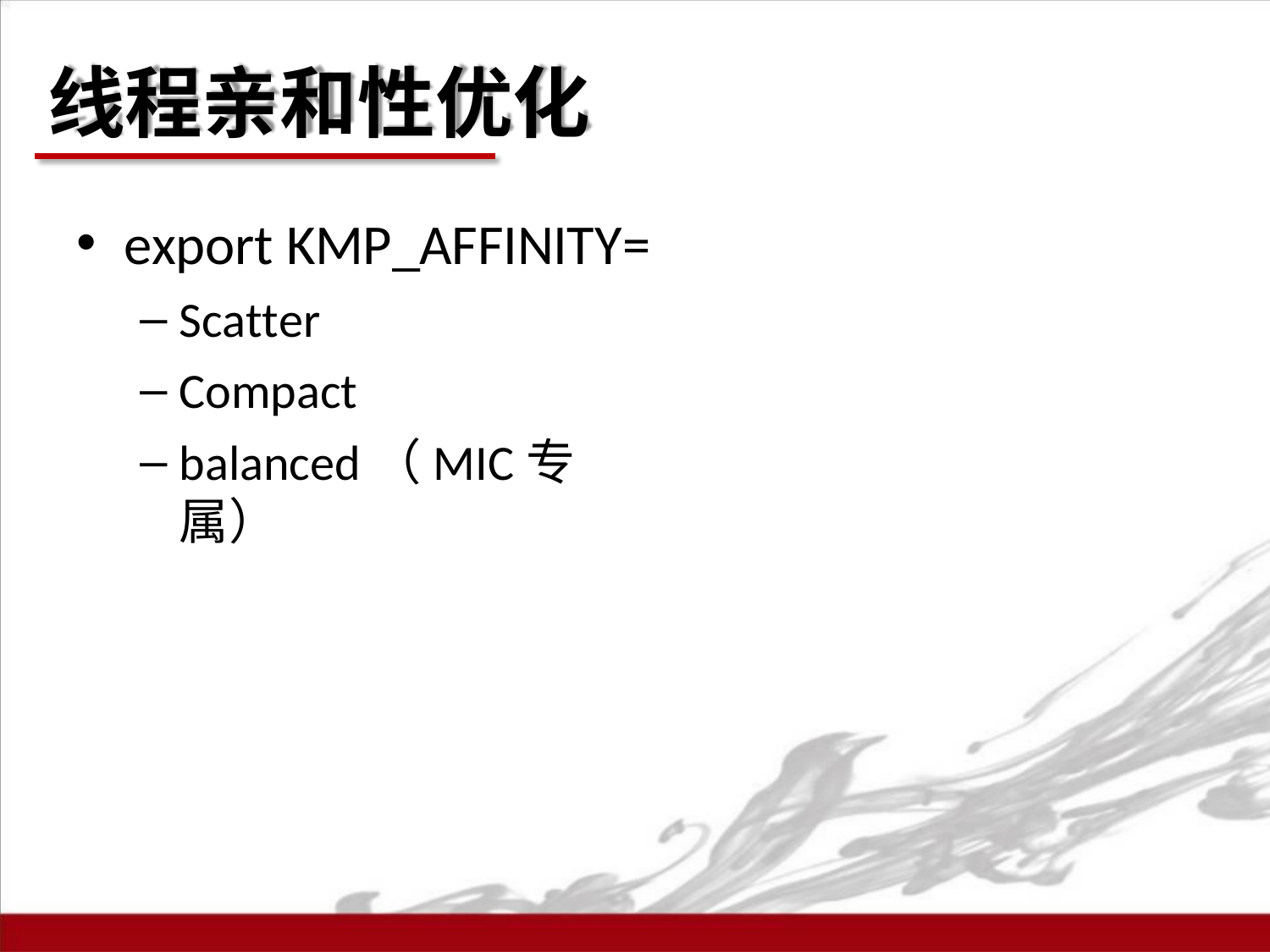

# 线程亲和性优化

export KMP_AFFINITY=
Scatter
Compact
balanced（MIC专属）

77